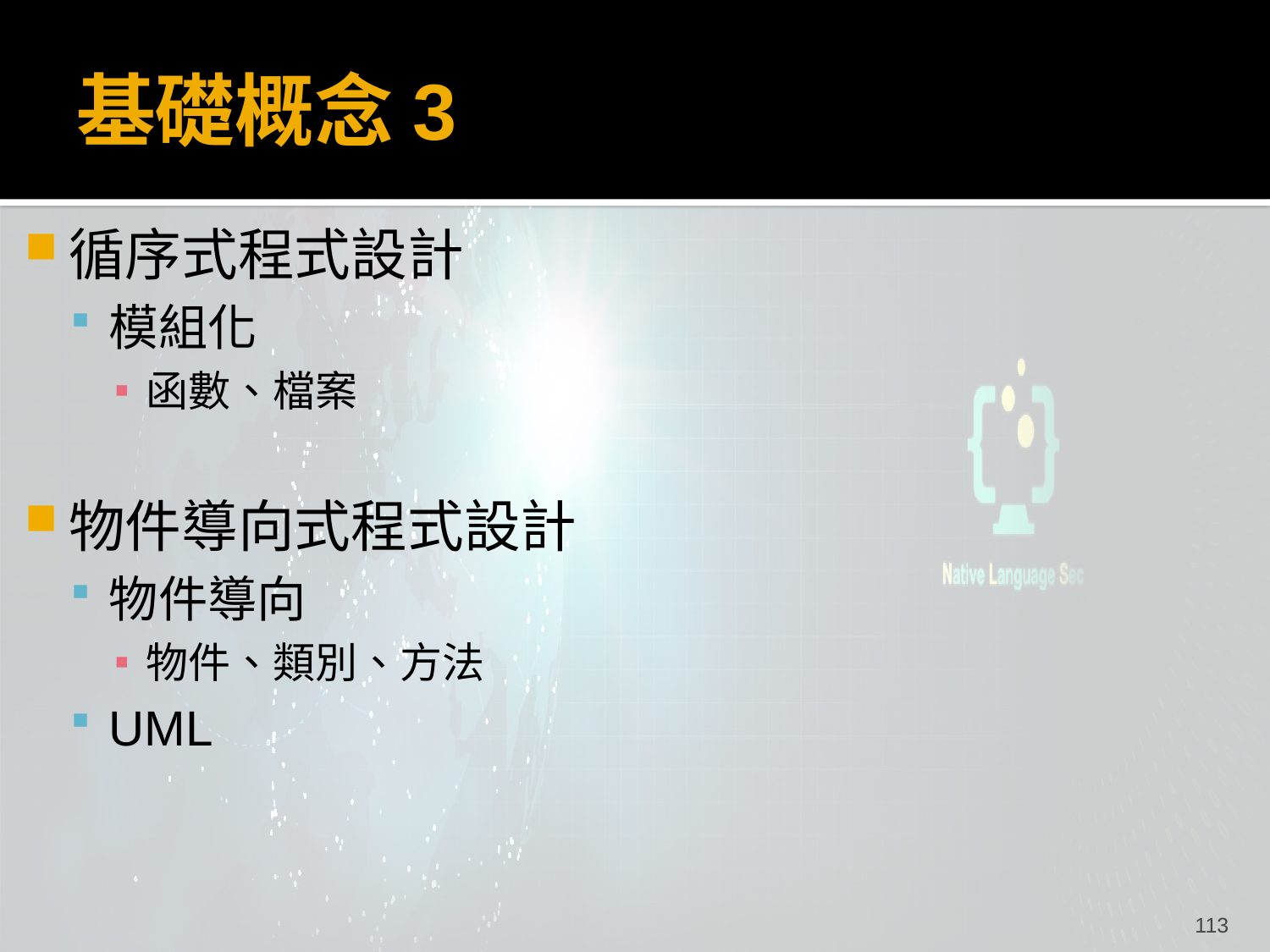

# 基礎概念3
循序式程式設計
模組化
函數、檔案

物件導向式程式設計
物件導向
物件、類別、方法
UML
113